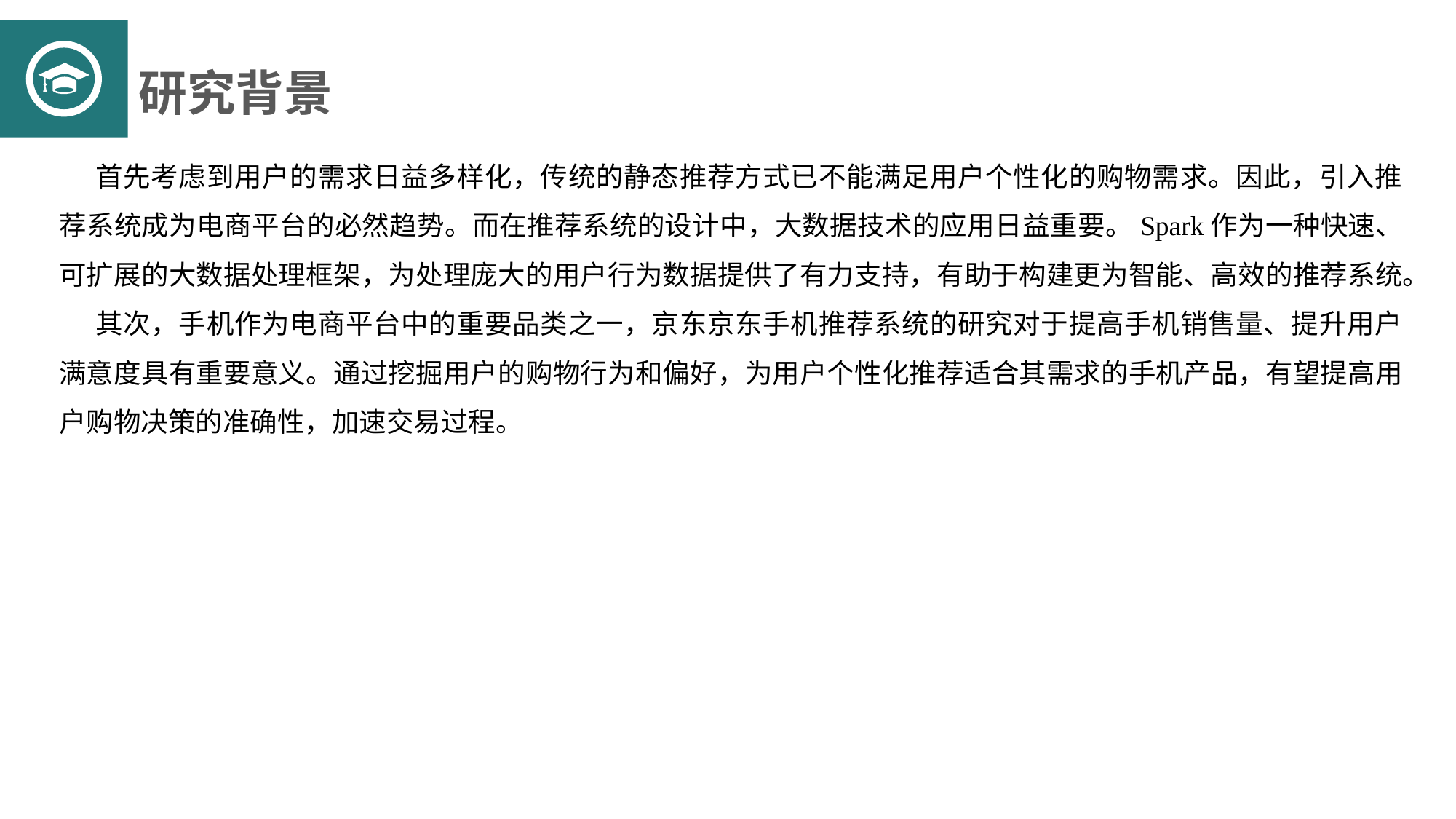

研究背景

首先考虑到用户的需求日益多样化，传统的静态推荐方式已不能满足用户个性化的购物需求。因此，引入推荐系统成为电商平台的必然趋势。而在推荐系统的设计中，大数据技术的应用日益重要。Spark作为一种快速、可扩展的大数据处理框架，为处理庞大的用户行为数据提供了有力支持，有助于构建更为智能、高效的推荐系统。
其次，手机作为电商平台中的重要品类之一，京东京东手机推荐系统的研究对于提高手机销售量、提升用户满意度具有重要意义。通过挖掘用户的购物行为和偏好，为用户个性化推荐适合其需求的手机产品，有望提高用户购物决策的准确性，加速交易过程。
添加标题

添加标题

添加标题

添加标题